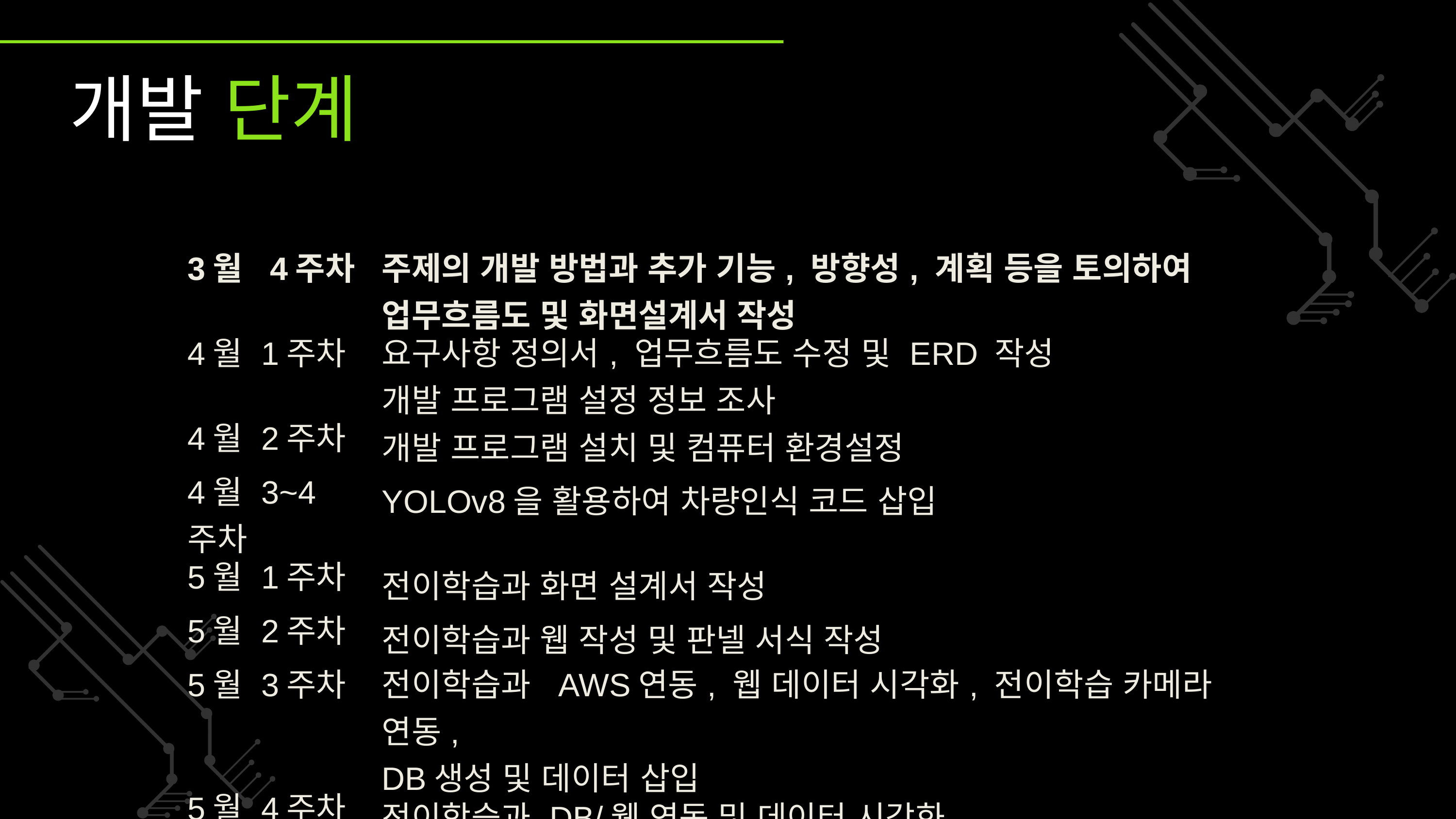

개발 단계
| 3월 4주차 | 주제의 개발 방법과 추가 기능, 방향성, 계획 등을 토의하여 업무흐름도 및 화면설계서 작성 |
| --- | --- |
| 4월 1주차 | 요구사항 정의서, 업무흐름도 수정 및 ERD 작성 개발 프로그램 설정 정보 조사 |
| 4월 2주차 | 개발 프로그램 설치 및 컴퓨터 환경설정 |
| 4월 3~4주차 | YOLOv8을 활용하여 차량인식 코드 삽입 |
| 5월 1주차 | 전이학습과 화면 설계서 작성 |
| 5월 2주차 | 전이학습과 웹 작성 및 판넬 서식 작성 |
| 5월 3주차 | 전이학습과 AWS연동, 웹 데이터 시각화, 전이학습 카메라 연동, DB생성 및 데이터 삽입 |
| 5월 4주차 | 전이학습과 DB/웹 연동 및 데이터 시각화 |